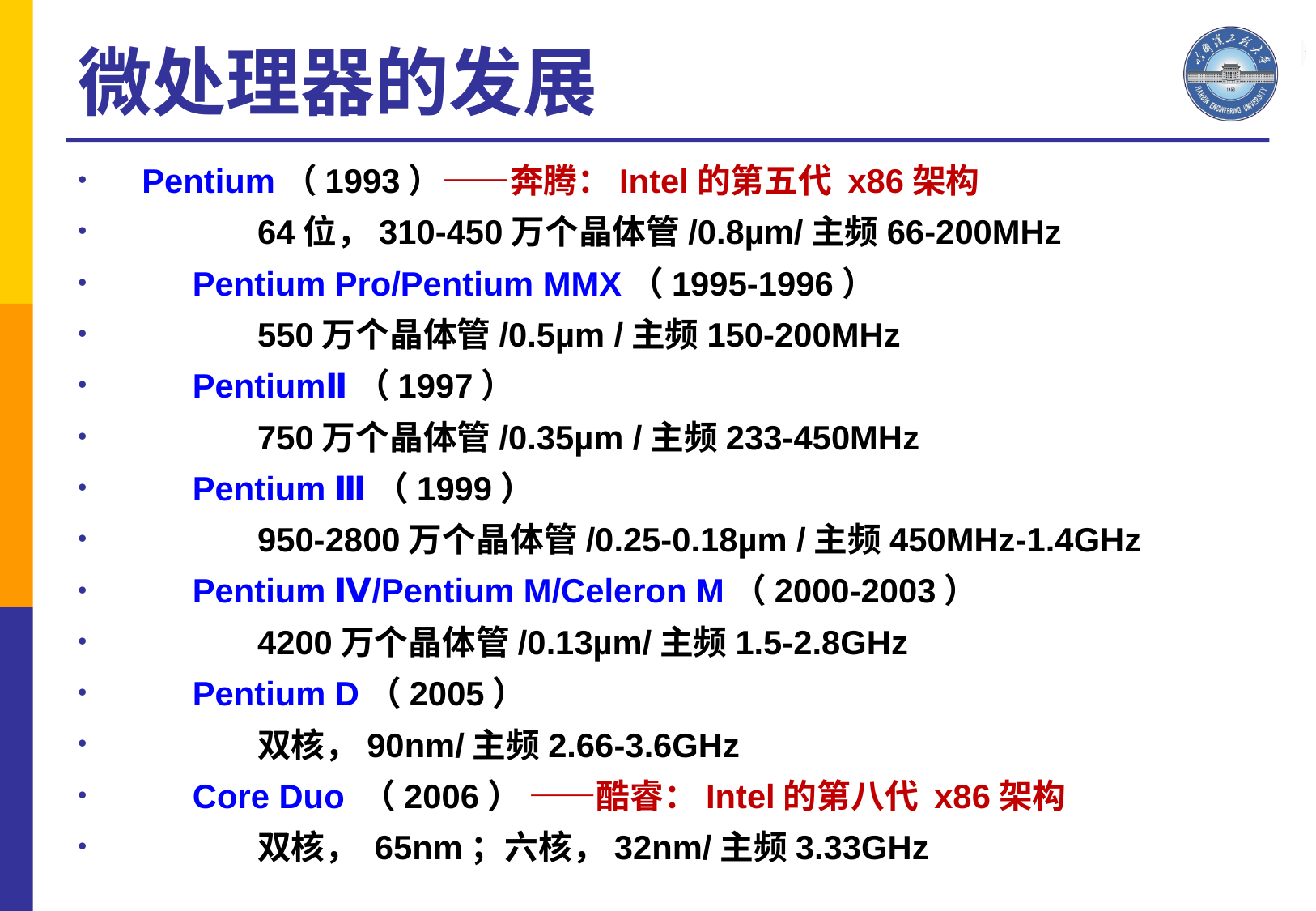

微处理器的发展
  Pentium（1993）——奔腾：Intel的第五代 x86架构
		64位，310-450万个晶体管/0.8µm/主频66-200MHz
	Pentium Pro/Pentium MMX（1995-1996）
		550万个晶体管/0.5µm /主频150-200MHz
	PentiumⅡ（1997）
		750万个晶体管/0.35µm /主频233-450MHz
	Pentium Ⅲ（1999）
		950-2800万个晶体管/0.25-0.18µm /主频450MHz-1.4GHz
	Pentium Ⅳ/Pentium M/Celeron M（2000-2003）
		4200万个晶体管/0.13µm/主频1.5-2.8GHz
	Pentium D（2005）
		双核，90nm/主频2.66-3.6GHz
	Core Duo （2006） ——酷睿：Intel的第八代 x86架构
		双核， 65nm；六核，32nm/主频3.33GHz